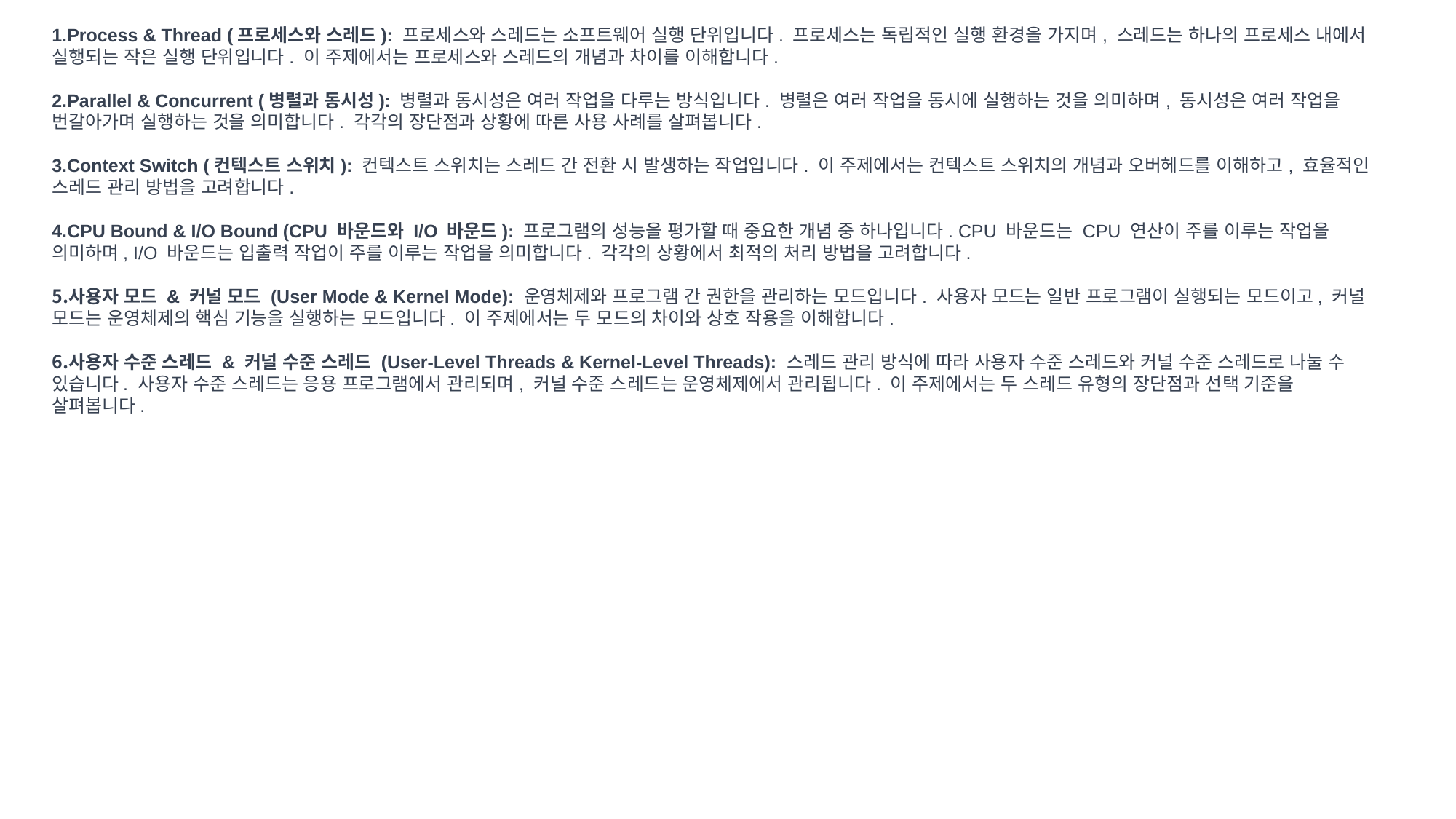

Process & Thread (프로세스와 스레드): 프로세스와 스레드는 소프트웨어 실행 단위입니다. 프로세스는 독립적인 실행 환경을 가지며, 스레드는 하나의 프로세스 내에서 실행되는 작은 실행 단위입니다. 이 주제에서는 프로세스와 스레드의 개념과 차이를 이해합니다.

Parallel & Concurrent (병렬과 동시성): 병렬과 동시성은 여러 작업을 다루는 방식입니다. 병렬은 여러 작업을 동시에 실행하는 것을 의미하며, 동시성은 여러 작업을 번갈아가며 실행하는 것을 의미합니다. 각각의 장단점과 상황에 따른 사용 사례를 살펴봅니다.

Context Switch (컨텍스트 스위치): 컨텍스트 스위치는 스레드 간 전환 시 발생하는 작업입니다. 이 주제에서는 컨텍스트 스위치의 개념과 오버헤드를 이해하고, 효율적인 스레드 관리 방법을 고려합니다.

CPU Bound & I/O Bound (CPU 바운드와 I/O 바운드): 프로그램의 성능을 평가할 때 중요한 개념 중 하나입니다. CPU 바운드는 CPU 연산이 주를 이루는 작업을 의미하며, I/O 바운드는 입출력 작업이 주를 이루는 작업을 의미합니다. 각각의 상황에서 최적의 처리 방법을 고려합니다.

사용자 모드 & 커널 모드 (User Mode & Kernel Mode): 운영체제와 프로그램 간 권한을 관리하는 모드입니다. 사용자 모드는 일반 프로그램이 실행되는 모드이고, 커널 모드는 운영체제의 핵심 기능을 실행하는 모드입니다. 이 주제에서는 두 모드의 차이와 상호 작용을 이해합니다.

사용자 수준 스레드 & 커널 수준 스레드 (User-Level Threads & Kernel-Level Threads): 스레드 관리 방식에 따라 사용자 수준 스레드와 커널 수준 스레드로 나눌 수 있습니다. 사용자 수준 스레드는 응용 프로그램에서 관리되며, 커널 수준 스레드는 운영체제에서 관리됩니다. 이 주제에서는 두 스레드 유형의 장단점과 선택 기준을 살펴봅니다.